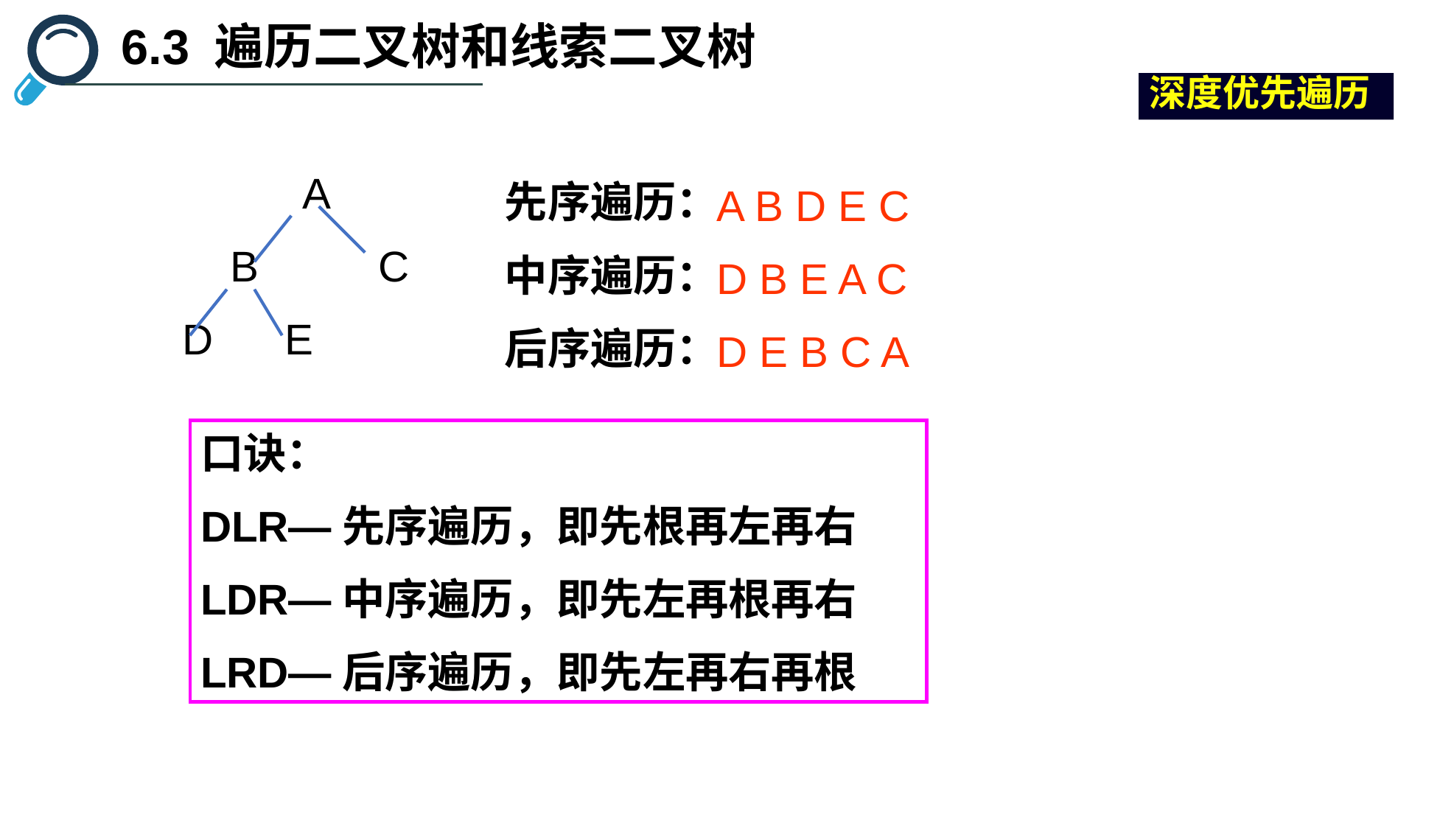

6.3 遍历二叉树和线索二叉树
深度优先遍历
          A
    B          C
D      E

先序遍历：
中序遍历：
后序遍历：
A B D E C
D B E A C
D E B C A
口诀：
DLR—先序遍历，即先根再左再右
LDR—中序遍历，即先左再根再右
LRD—后序遍历，即先左再右再根